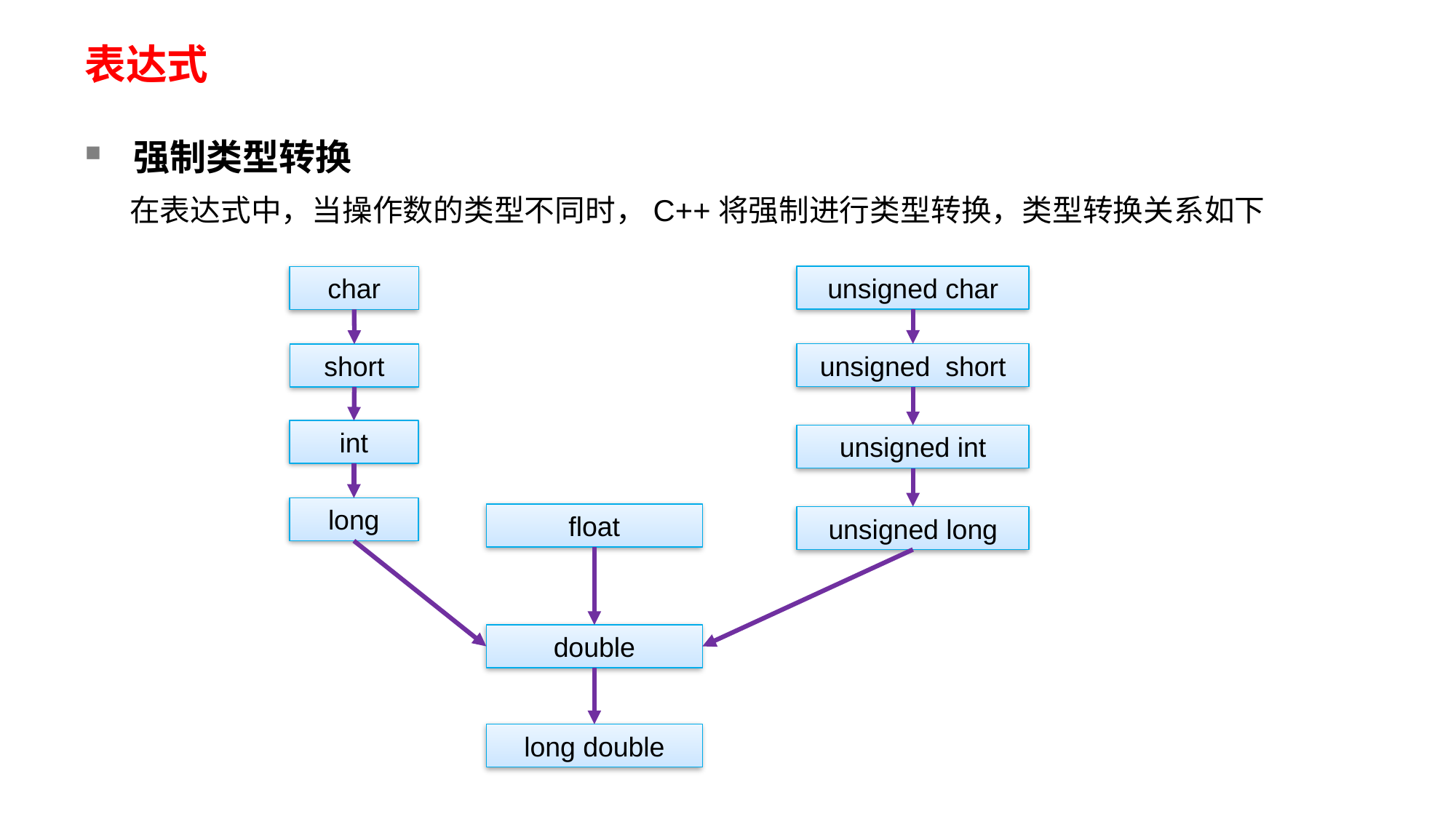

# 表达式
强制类型转换
在表达式中，当操作数的类型不同时，C++将强制进行类型转换，类型转换关系如下
unsigned char
char
unsigned  short
short
int
unsigned int
long
float
unsigned long
double
long double